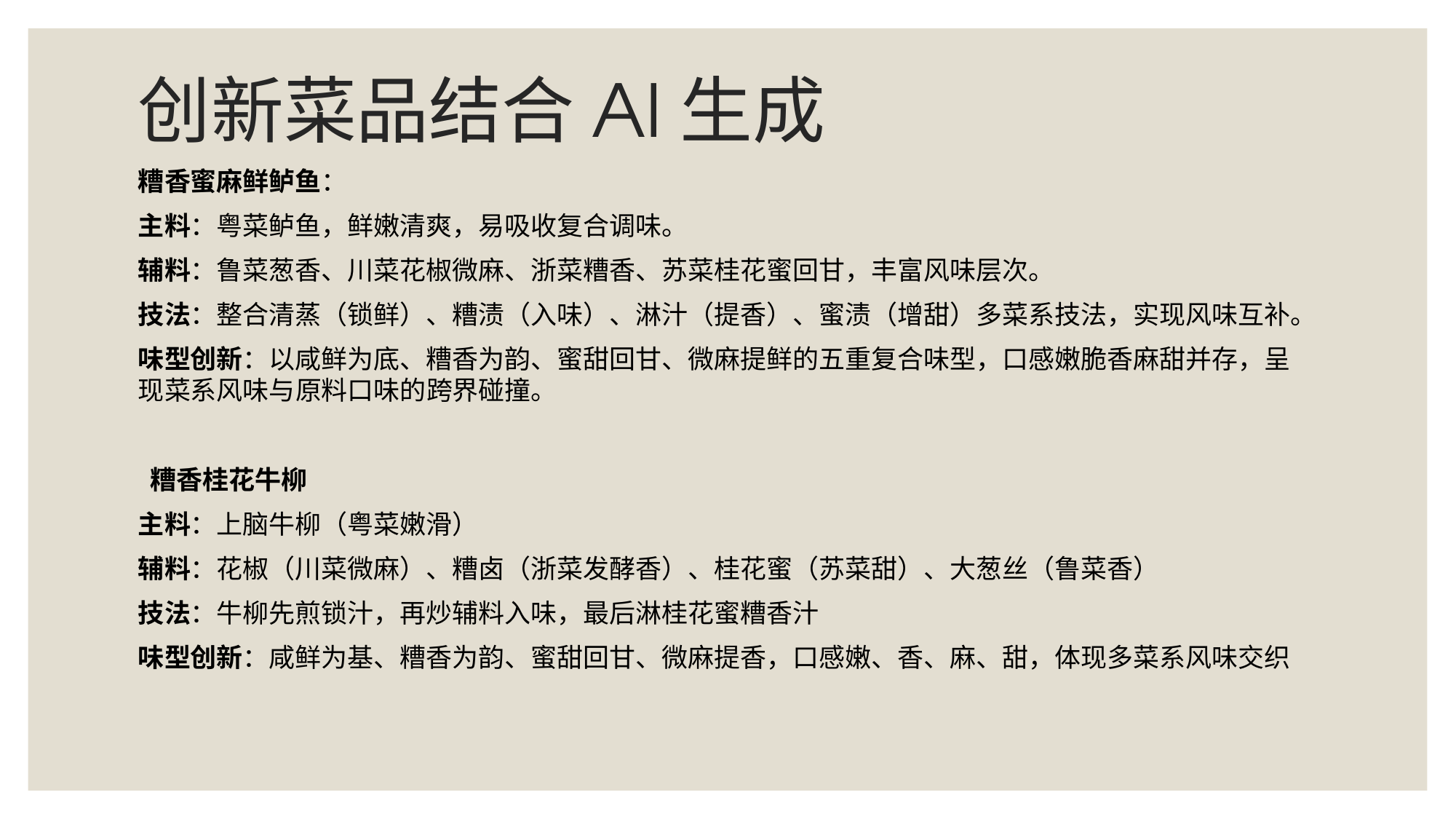

# 创新菜品结合AI生成
糟香蜜麻鲜鲈鱼：
主料：粤菜鲈鱼，鲜嫩清爽，易吸收复合调味。
辅料：鲁菜葱香、川菜花椒微麻、浙菜糟香、苏菜桂花蜜回甘，丰富风味层次。
技法：整合清蒸（锁鲜）、糟渍（入味）、淋汁（提香）、蜜渍（增甜）多菜系技法，实现风味互补。
味型创新：以咸鲜为底、糟香为韵、蜜甜回甘、微麻提鲜的五重复合味型，口感嫩脆香麻甜并存，呈现菜系风味与原料口味的跨界碰撞。

 糟香桂花牛柳
主料：上脑牛柳（粤菜嫩滑）
辅料：花椒（川菜微麻）、糟卤（浙菜发酵香）、桂花蜜（苏菜甜）、大葱丝（鲁菜香）
技法：牛柳先煎锁汁，再炒辅料入味，最后淋桂花蜜糟香汁
味型创新：咸鲜为基、糟香为韵、蜜甜回甘、微麻提香，口感嫩、香、麻、甜，体现多菜系风味交织